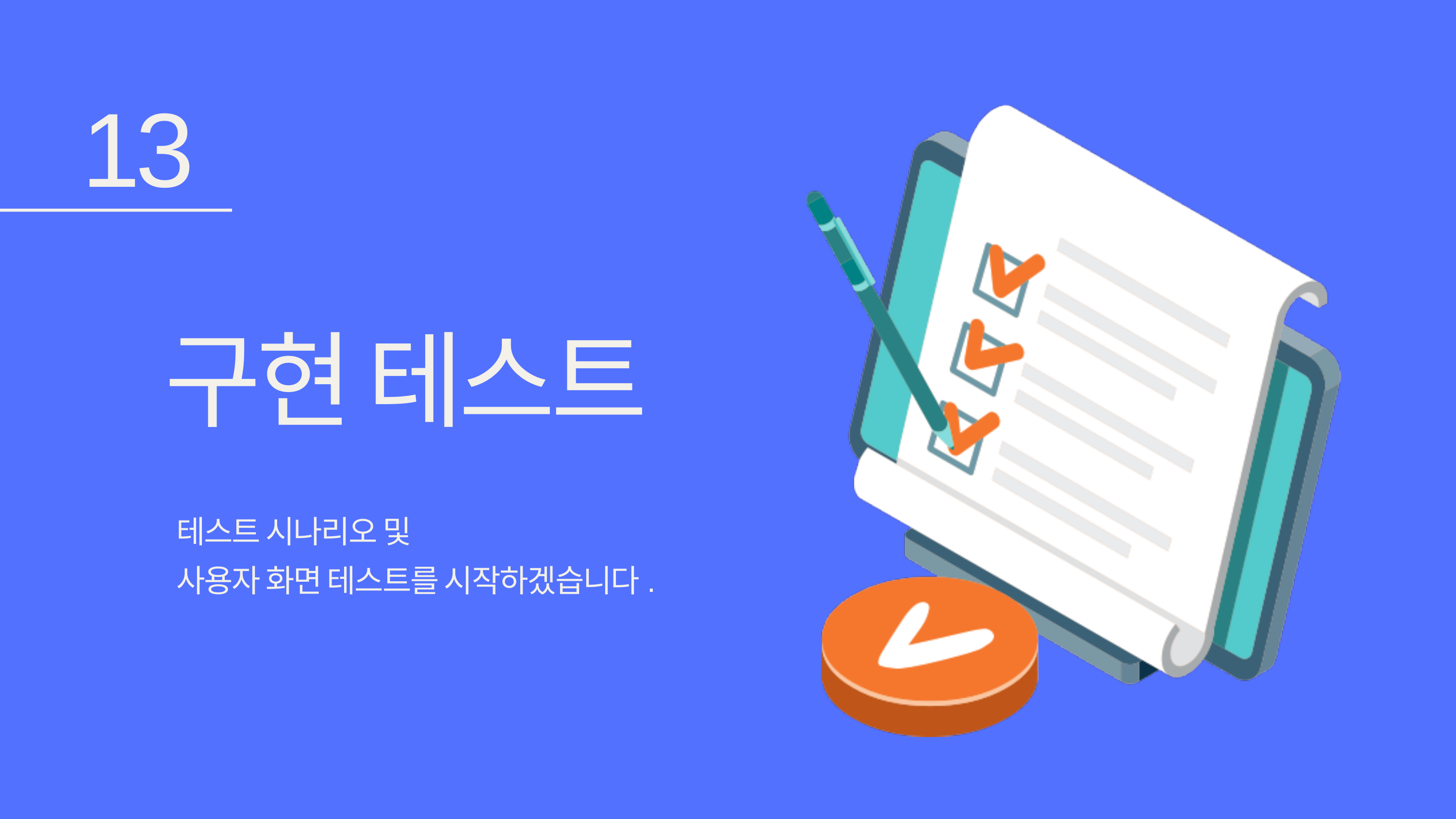

13

구현 테스트
테스트 시나리오 및
사용자 화면 테스트를 시작하겠습니다.